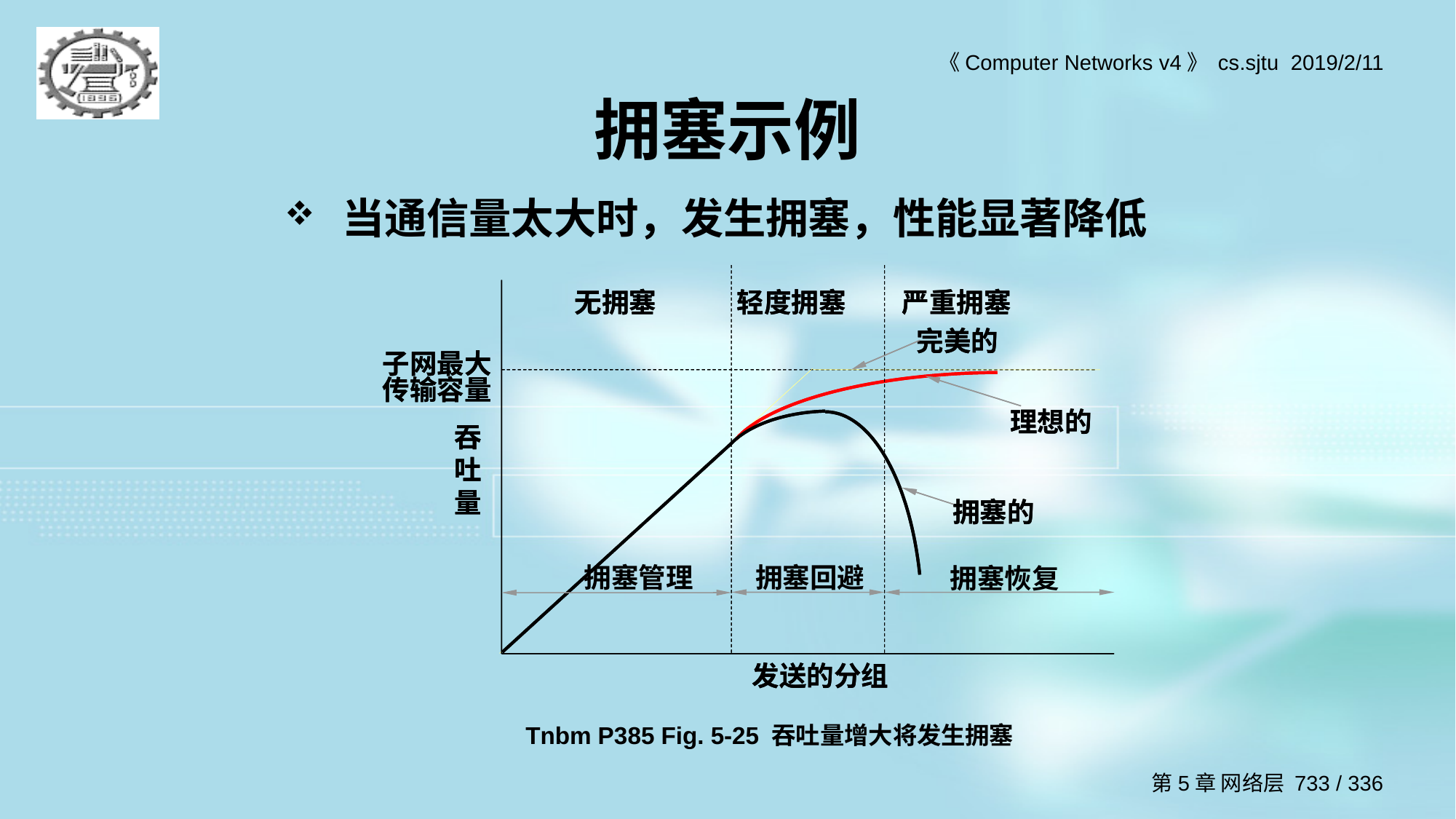

# 拥塞示例
当通信量太大时，发生拥塞，性能显著降低

无拥塞             轻度拥塞         严重拥塞
完美的

子网最大传输容量

理想的

吞
吐
量

拥塞的

发送的分组

无拥塞             轻度拥塞         严重拥塞
完美的

子网最大传输容量

理想的

吞
吐
量

拥塞的
拥塞管理
拥塞回避
拥塞恢复

发送的分组
Tnbm P385 Fig. 5-25 吞吐量增大将发生拥塞